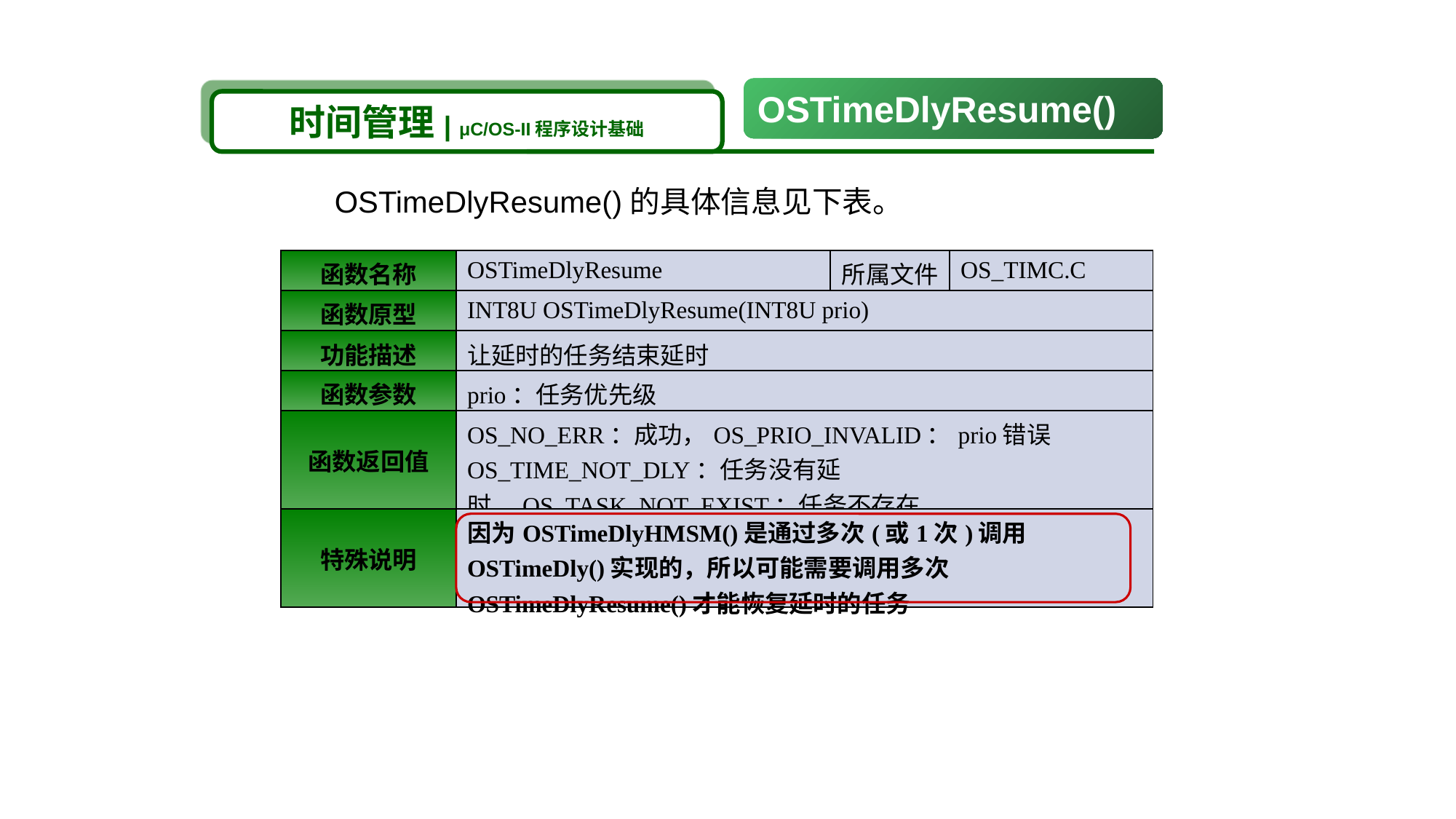

OSTimeDlyResume()
时间管理| μC/OS-II程序设计基础

      OSTimeDlyResume()的具体信息见下表。
| 函数名称 | OSTimeDlyResume | 所属文件 | OS\_TIMC.C |
| --- | --- | --- | --- |
| 函数原型 | INT8U OSTimeDlyResume(INT8U prio) |  |  |
| 功能描述 | 让延时的任务结束延时 |  |  |
| 函数参数 | prio：任务优先级 |  |  |
| 函数返回值 | OS\_NO\_ERR：成功，OS\_PRIO\_INVALID：prio错误 OS\_TIME\_NOT\_DLY：任务没有延时，OS\_TASK\_NOT\_EXIST：任务不存在 |  |  |
| 特殊说明 | 因为OSTimeDlyHMSM()是通过多次(或1次)调用OSTimeDly()实现的，所以可能需要调用多次OSTimeDlyResume()才能恢复延时的任务 |  |  |